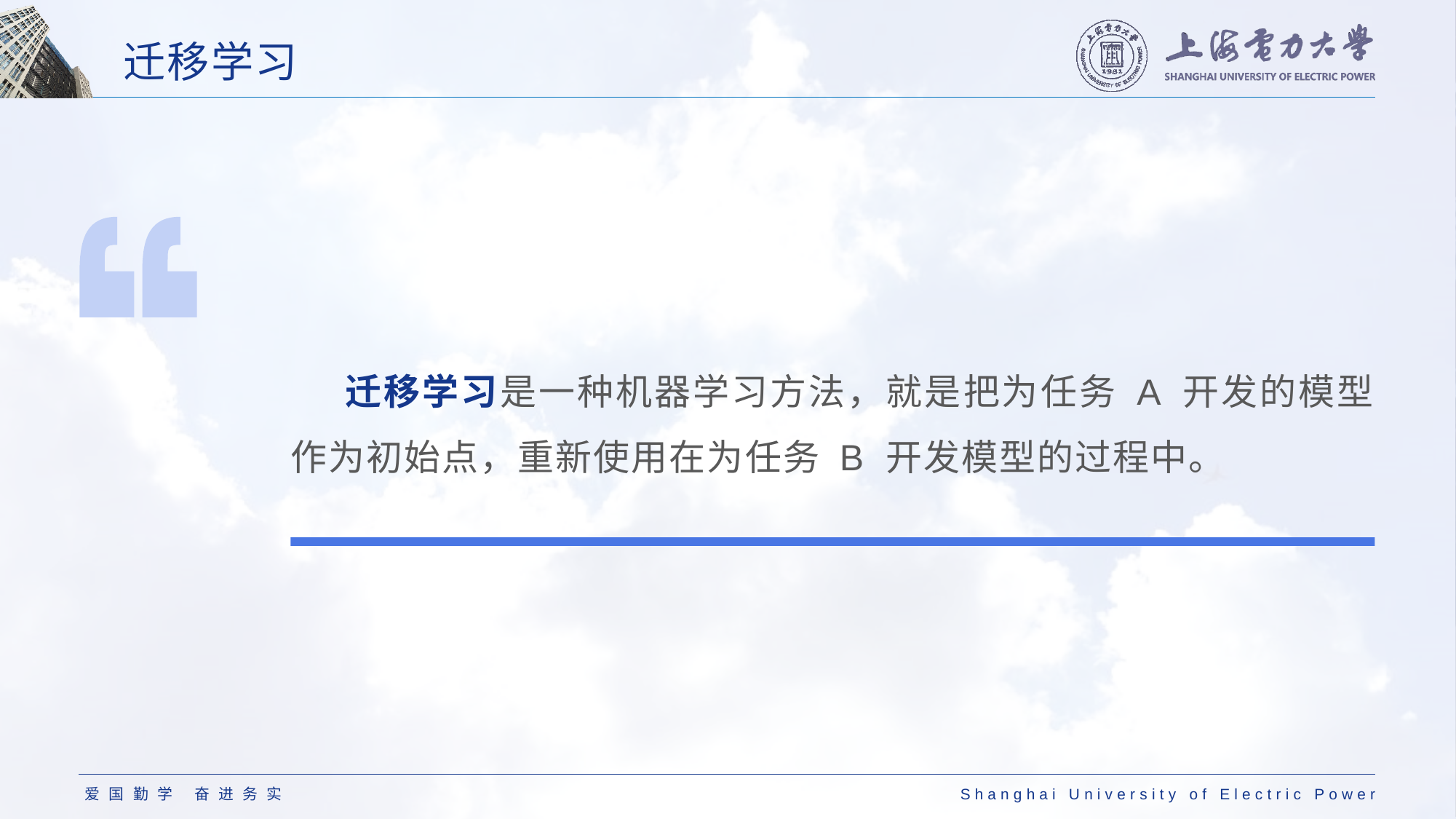

# 迁移学习

迁移学习是一种机器学习方法，就是把为任务 A 开发的模型作为初始点，重新使用在为任务 B 开发模型的过程中。